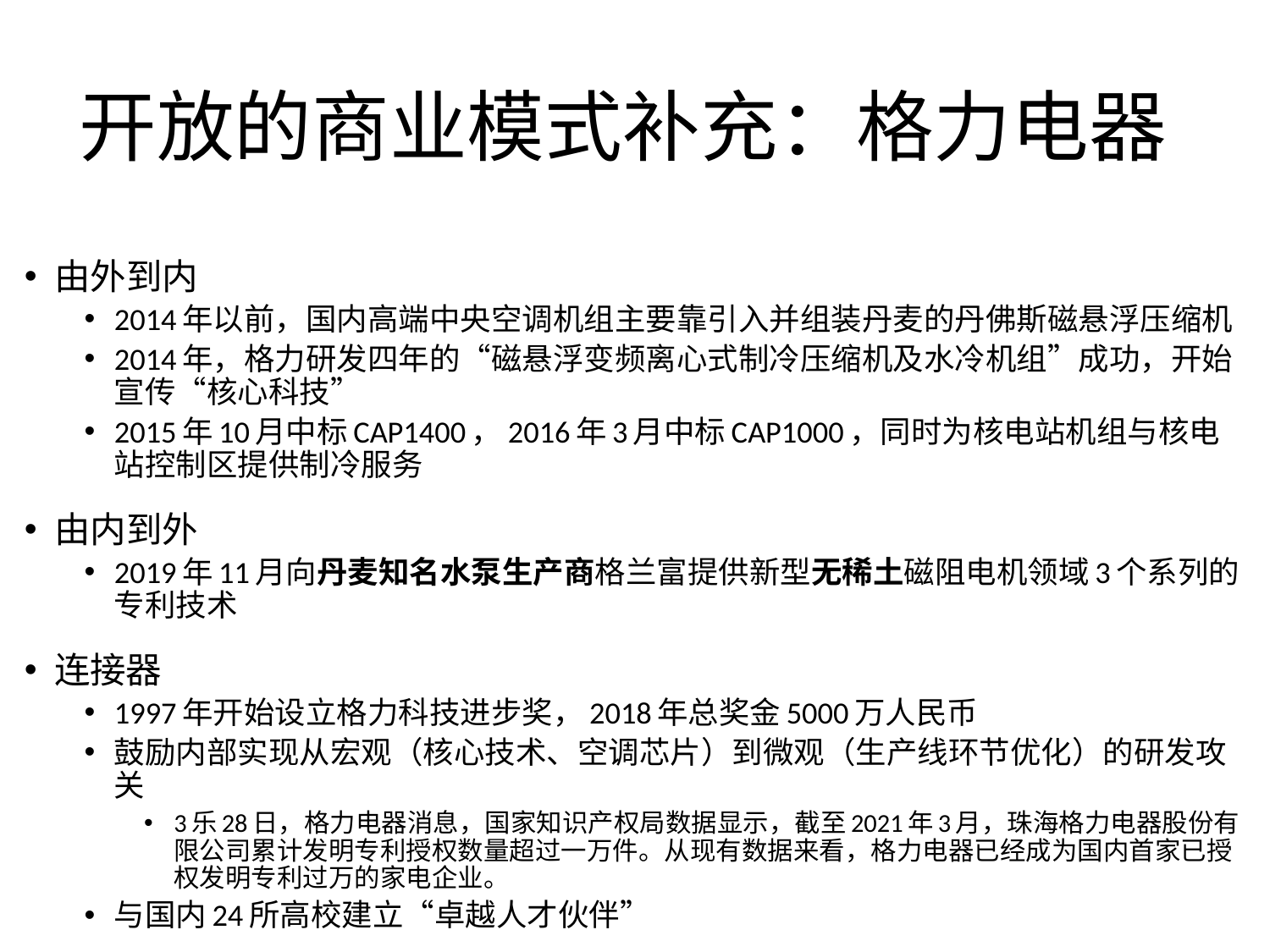

# 开放的商业模式补充：格力电器
由外到内
2014年以前，国内高端中央空调机组主要靠引入并组装丹麦的丹佛斯磁悬浮压缩机
2014年，格力研发四年的“磁悬浮变频离心式制冷压缩机及水冷机组”成功，开始宣传“核心科技”
2015年10月中标CAP1400，2016年3月中标CAP1000，同时为核电站机组与核电站控制区提供制冷服务

由内到外
2019年11月向丹麦知名水泵生产商格兰富提供新型无稀土磁阻电机领域3个系列的专利技术

连接器
1997年开始设立格力科技进步奖，2018年总奖金5000万人民币
鼓励内部实现从宏观（核心技术、空调芯片）到微观（生产线环节优化）的研发攻关
3乐28日，格力电器消息，国家知识产权局数据显示，截至2021年3月，珠海格力电器股份有限公司累计发明专利授权数量超过一万件。从现有数据来看，格力电器已经成为国内首家已授权发明专利过万的家电企业。
与国内24所高校建立“卓越人才伙伴”